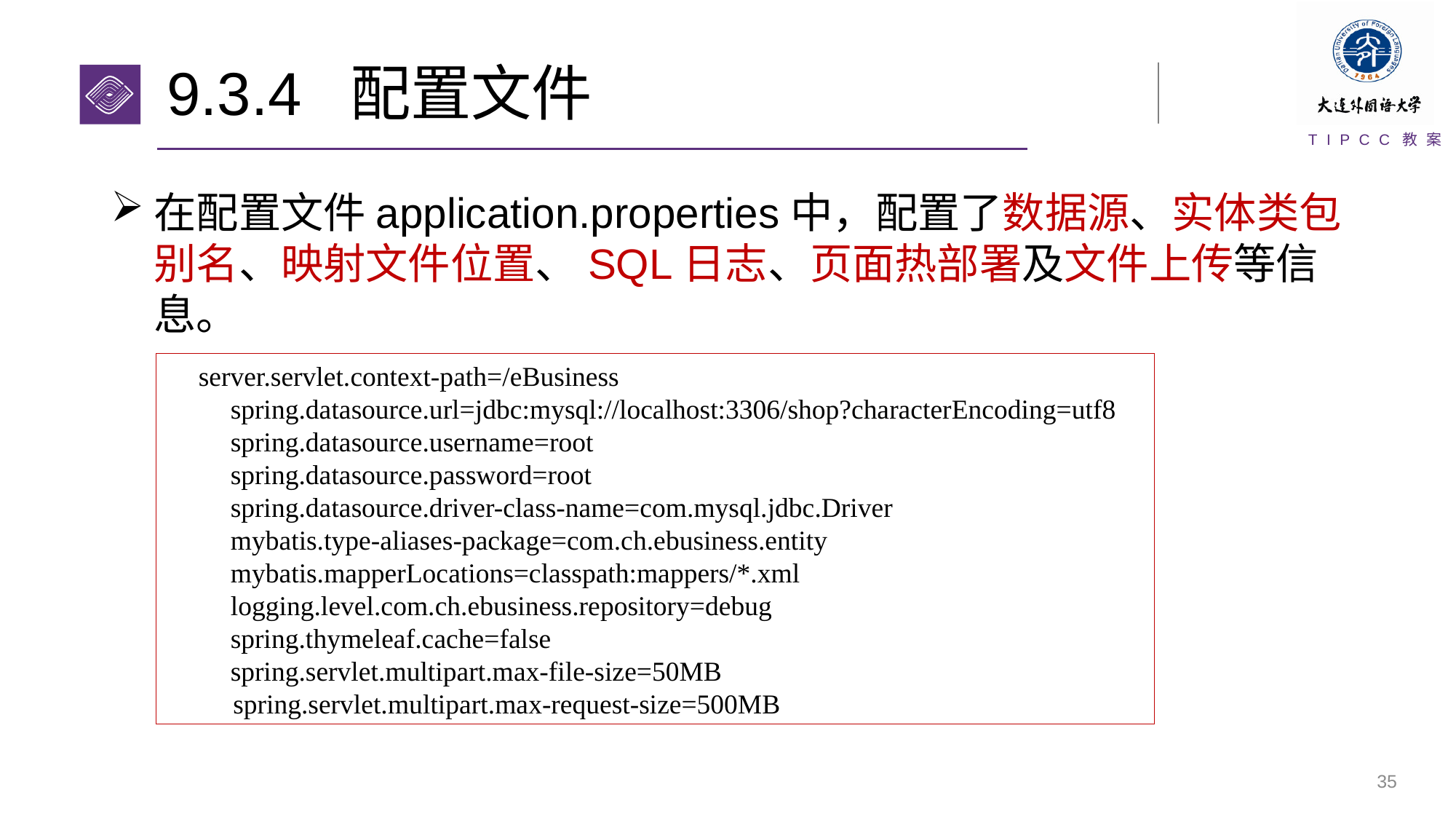

# 9.3.4  配置文件
在配置文件application.properties中，配置了数据源、实体类包别名、映射文件位置、SQL日志、页面热部署及文件上传等信息。
server.servlet.context-path=/eBusiness
spring.datasource.url=jdbc:mysql://localhost:3306/shop?characterEncoding=utf8
spring.datasource.username=root
spring.datasource.password=root
spring.datasource.driver-class-name=com.mysql.jdbc.Driver
mybatis.type-aliases-package=com.ch.ebusiness.entity
mybatis.mapperLocations=classpath:mappers/*.xml
logging.level.com.ch.ebusiness.repository=debug
spring.thymeleaf.cache=false
spring.servlet.multipart.max-file-size=50MB
     spring.servlet.multipart.max-request-size=500MB
35